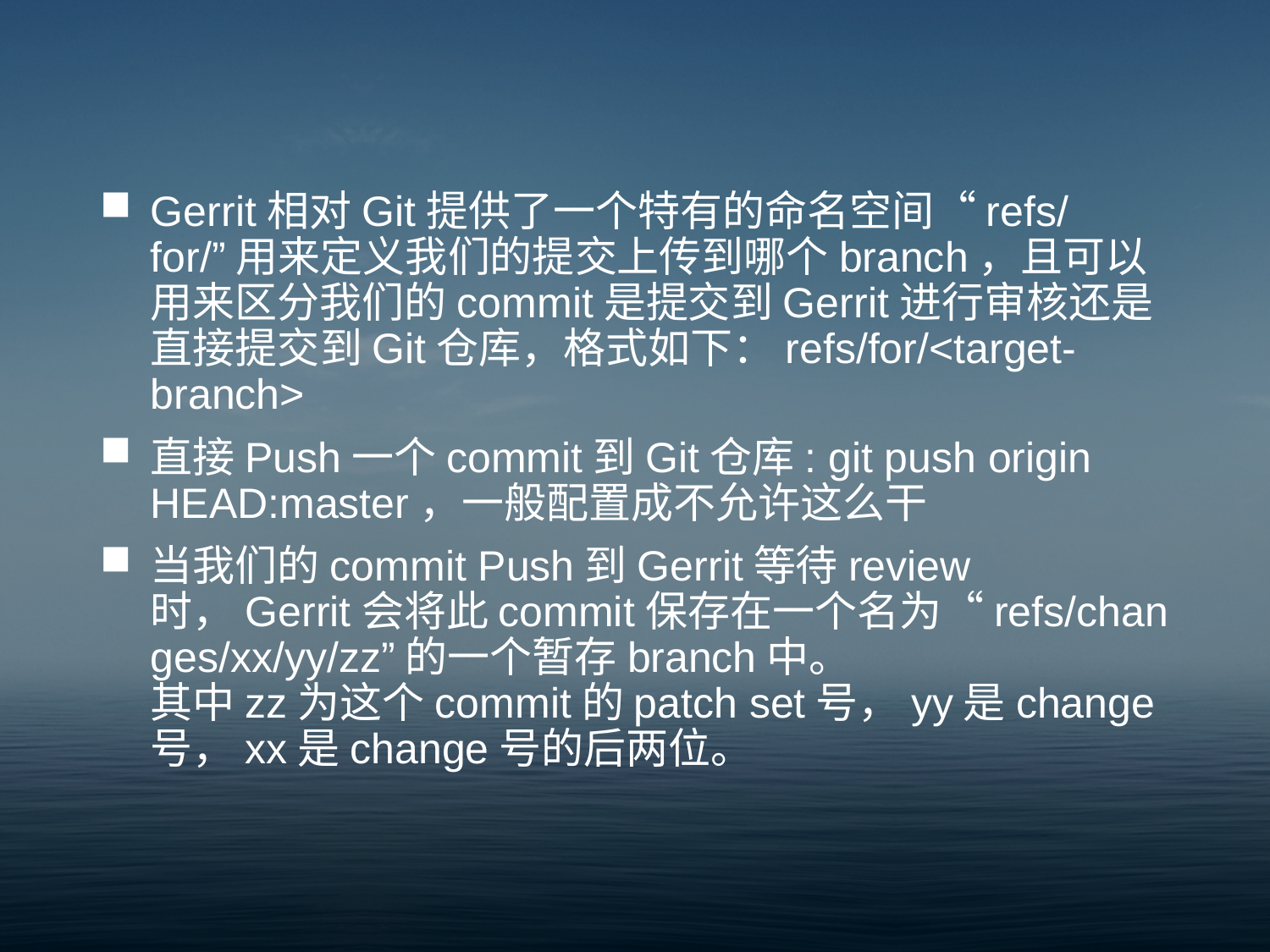

#
Gerrit相对Git提供了一个特有的命名空间“refs/for/”用来定义我们的提交上传到哪个branch，且可以用来区分我们的commit是提交到Gerrit进行审核还是直接提交到Git仓库，格式如下：refs/for/<target-branch>
直接Push一个commit到Git仓库: git push origin HEAD:master，一般配置成不允许这么干
当我们的commit Push到Gerrit等待review时，Gerrit会将此commit保存在一个名为“refs/changes/xx/yy/zz”的一个暂存branch中。
其中zz为这个commit的patch set号，yy是change号，xx是change号的后两位。